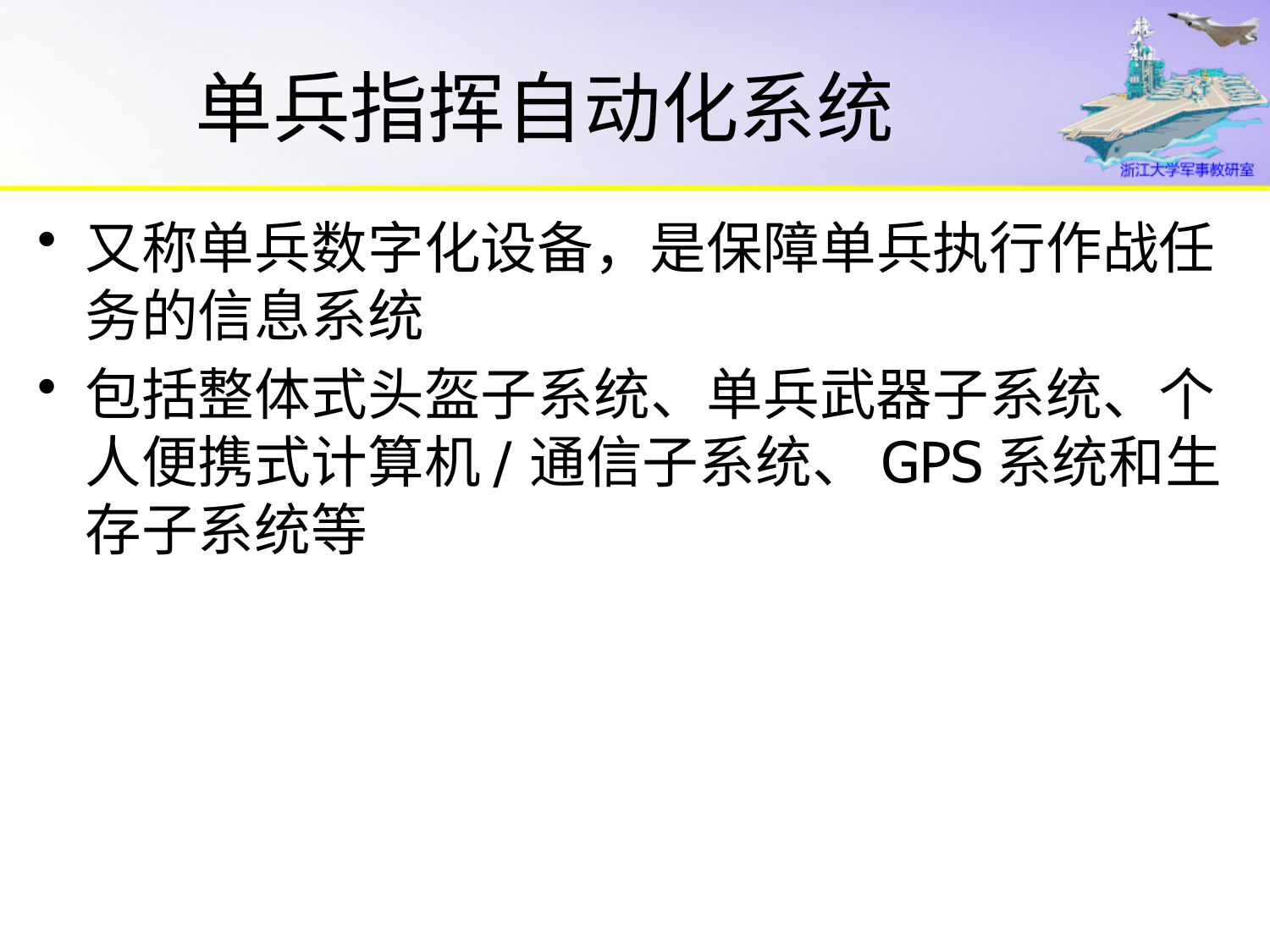

# 单兵指挥自动化系统
又称单兵数字化设备，是保障单兵执行作战任务的信息系统
包括整体式头盔子系统、单兵武器子系统、个人便携式计算机/通信子系统、GPS系统和生存子系统等